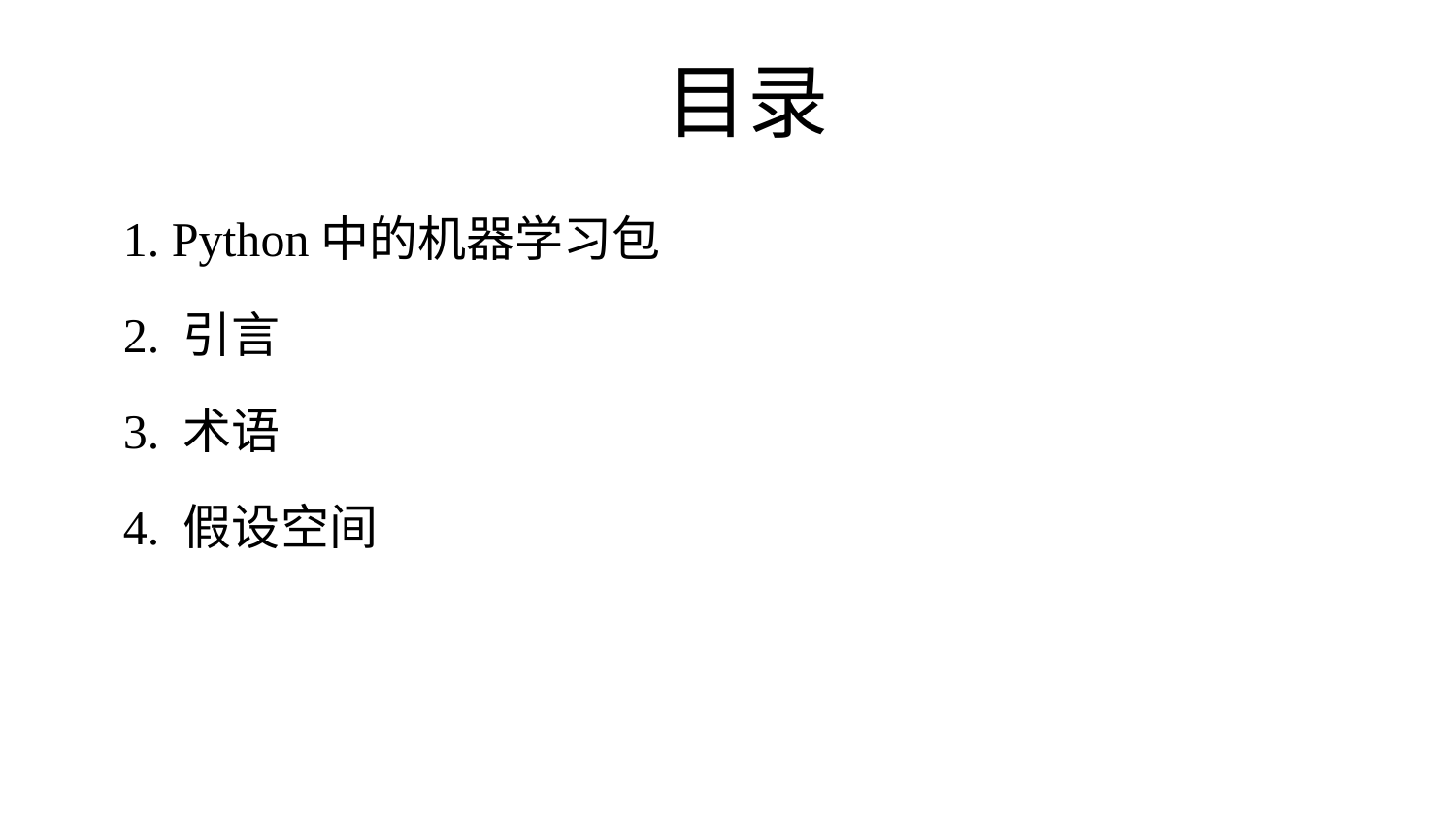

# 目录
1. Python中的机器学习包
2. 引言
3. 术语
4. 假设空间
2